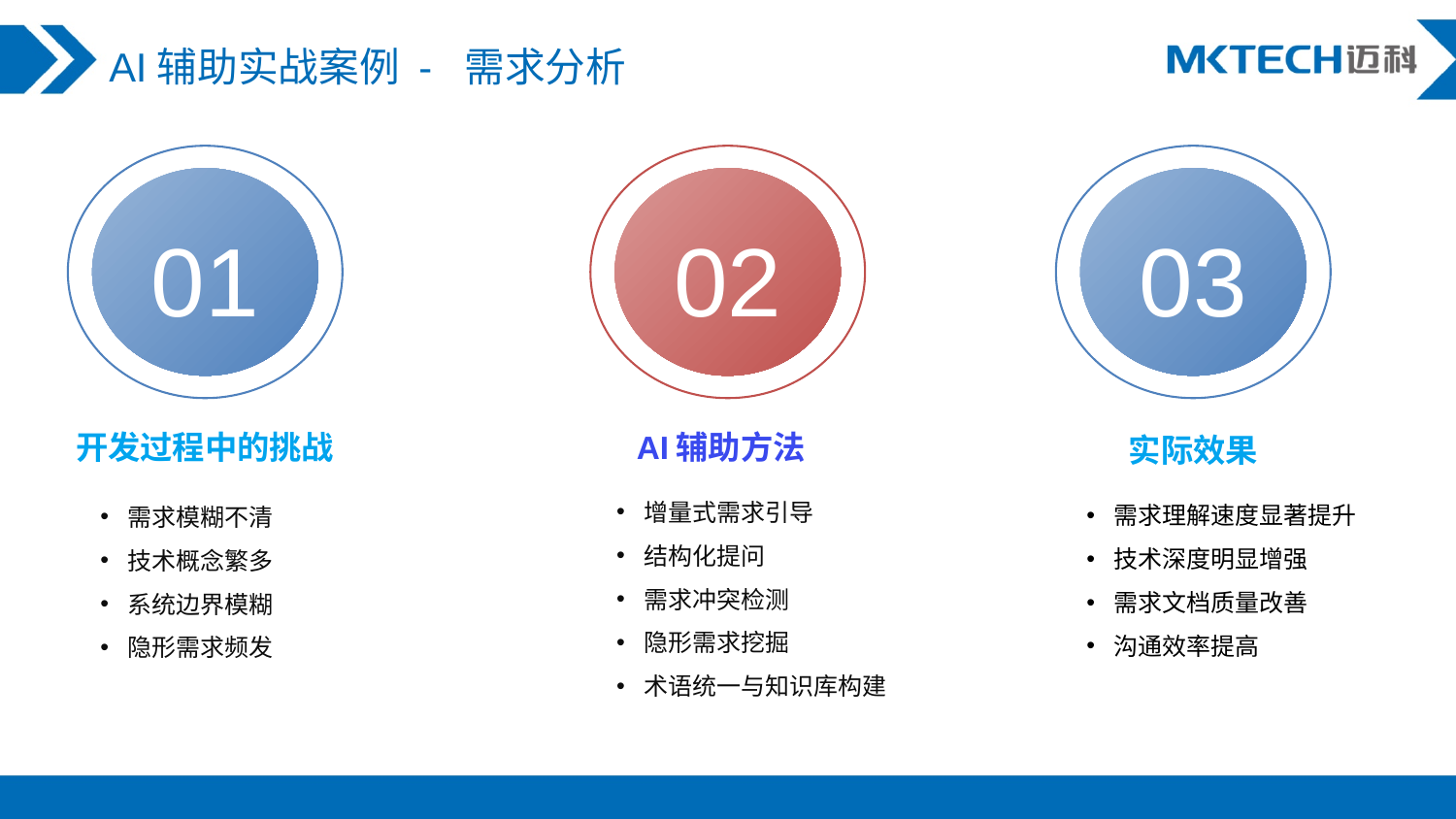

AI辅助实战案例 -  需求分析

01
02
03
AI辅助方法
开发过程中的挑战
实际效果
增量式需求引导
结构化提问
需求冲突检测
隐形需求挖掘
术语统一与知识库构建
需求理解速度显著提升
技术深度明显增强
需求文档质量改善
沟通效率提高
需求模糊不清
技术概念繁多
系统边界模糊
隐形需求频发